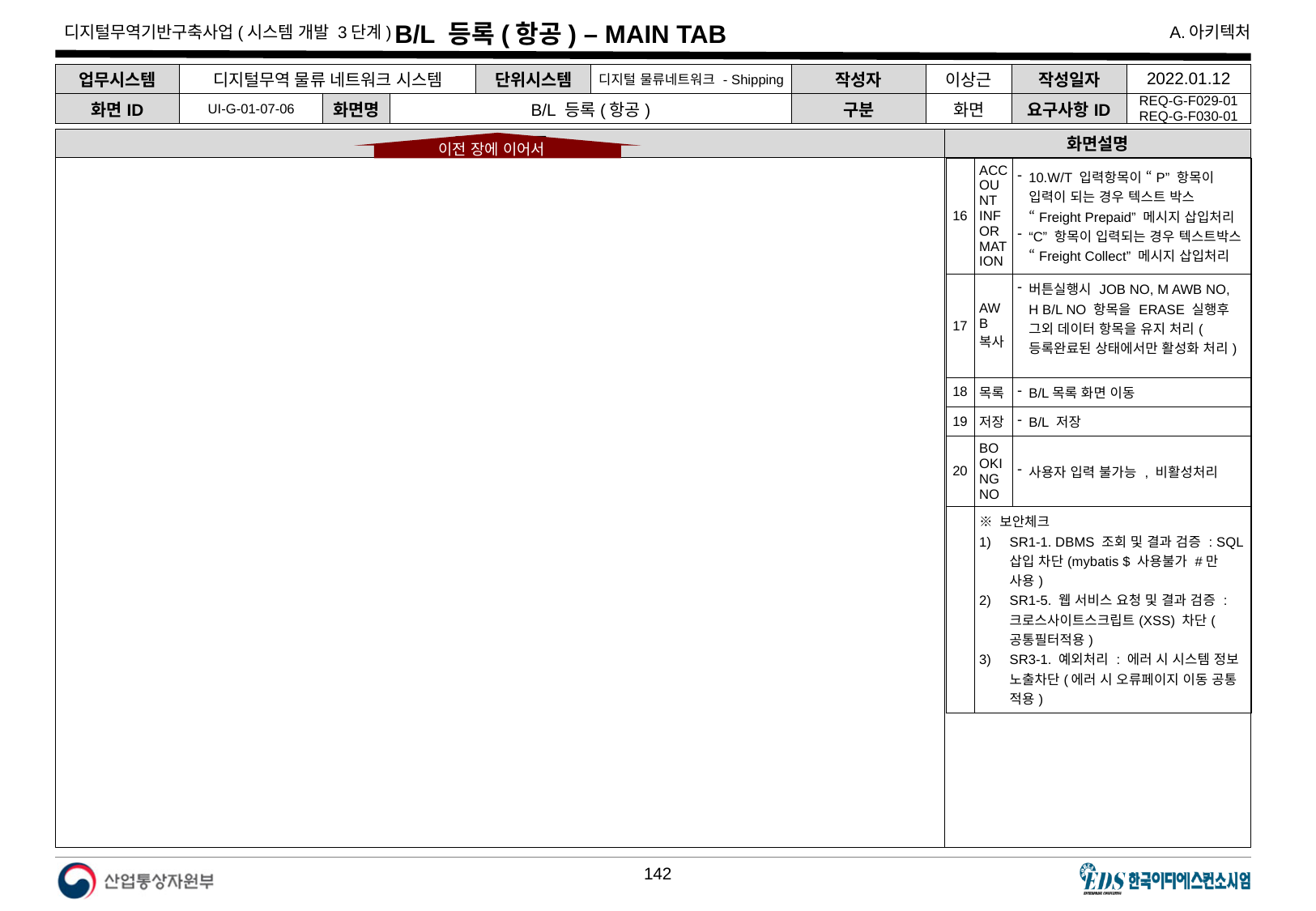

# B/L 등록(항공) – MAIN TAB
| 업무시스템 | 디지털무역 물류 네트워크 시스템 |  |  | 단위시스템 | 디지털 물류네트워크 - Shipping | 작성자 | 이상근 | 작성일자 | 2022.01.12 |
| --- | --- | --- | --- | --- | --- | --- | --- | --- | --- |
| 화면ID | UI-G-01-07-06 | 화면명 | B/L 등록(항공) |  |  | 구분 | 화면 | 요구사항ID | REQ-G-F029-01 REQ-G-F030-01 |
운임관리 등록

화면설명

이전 장에 이어서

| 16 | ACCOUNT INFORMATION | 10.W/T 입력항목이 “P” 항목이 입력이 되는 경우 텍스트 박스 “Freight Prepaid” 메시지 삽입처리 “C” 항목이 입력되는 경우 텍스트박스 “Freight Collect” 메시지 삽입처리 |
| --- | --- | --- |
| 17 | AWB복사 | 버튼실행시 JOB NO, M AWB NO, H B/L NO 항목을 ERASE 실행후 그외 데이터 항목을 유지 처리(등록완료된 상태에서만 활성화 처리) |
| 18 | 목록 | B/L목록 화면 이동 |
| 19 | 저장 | B/L 저장 |
| 20 | BOOKING NO | 사용자 입력 불가능 , 비활성처리 |
|  | ※ 보안체크 SR1-1. DBMS 조회 및 결과 검증 : SQL 삽입 차단(mybatis $ 사용불가 #만 사용) SR1-5. 웹 서비스 요청 및 결과 검증 : 크로스사이트스크립트(XSS) 차단(공통필터적용) SR3-1. 예외처리 : 에러 시 시스템 정보 노출차단(에러 시 오류페이지 이동 공통 적용) |  |